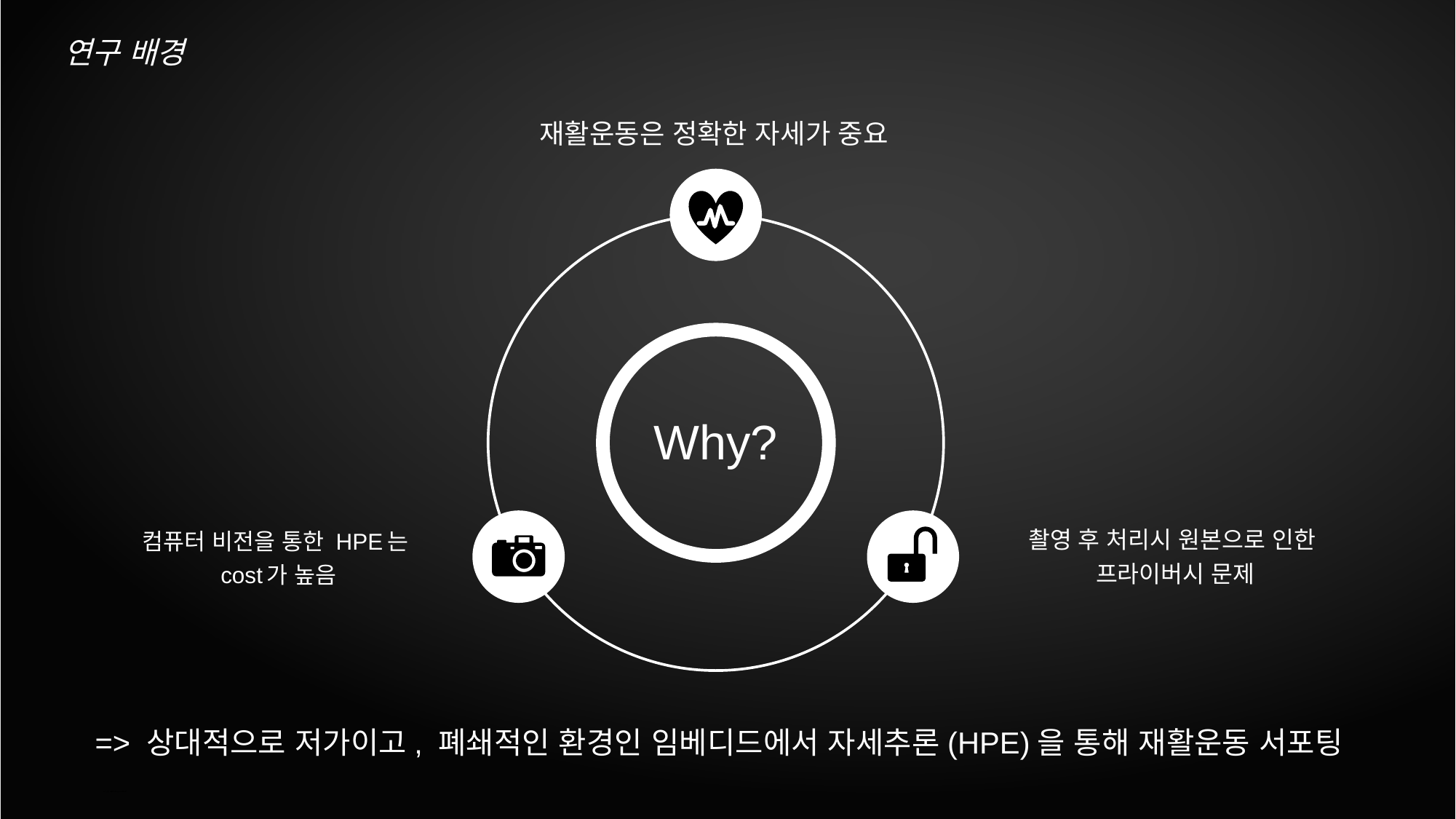

연구 배경
재활운동은 정확한 자세가 중요

Why?

촬영 후 처리시 원본으로 인한
프라이버시 문제
컴퓨터 비전을 통한 HPE는
cost가 높음

=> 상대적으로 저가이고, 폐쇄적인 환경인 임베디드에서 자세추론(HPE)을 통해 재활운동 서포팅
PPT下载 http://www.1ppt.com/xiazai/